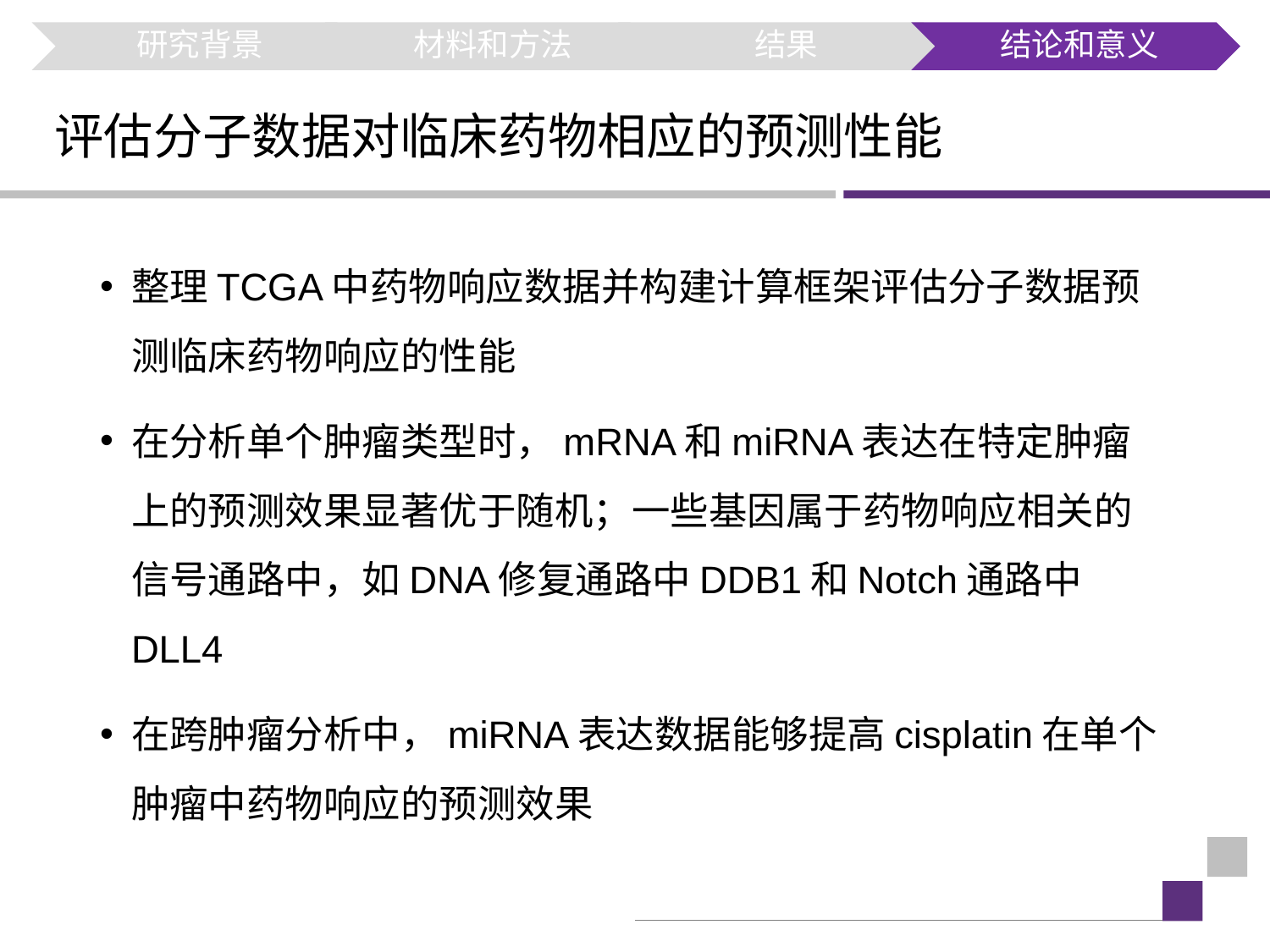

研究背景
材料和方法
结果
结论和意义
# 评估分子数据对临床药物相应的预测性能

整理TCGA中药物响应数据并构建计算框架评估分子数据预测临床药物响应的性能
在分析单个肿瘤类型时，mRNA和miRNA表达在特定肿瘤上的预测效果显著优于随机；一些基因属于药物响应相关的信号通路中，如DNA修复通路中DDB1和Notch通路中DLL4
在跨肿瘤分析中，miRNA表达数据能够提高cisplatin在单个肿瘤中药物响应的预测效果